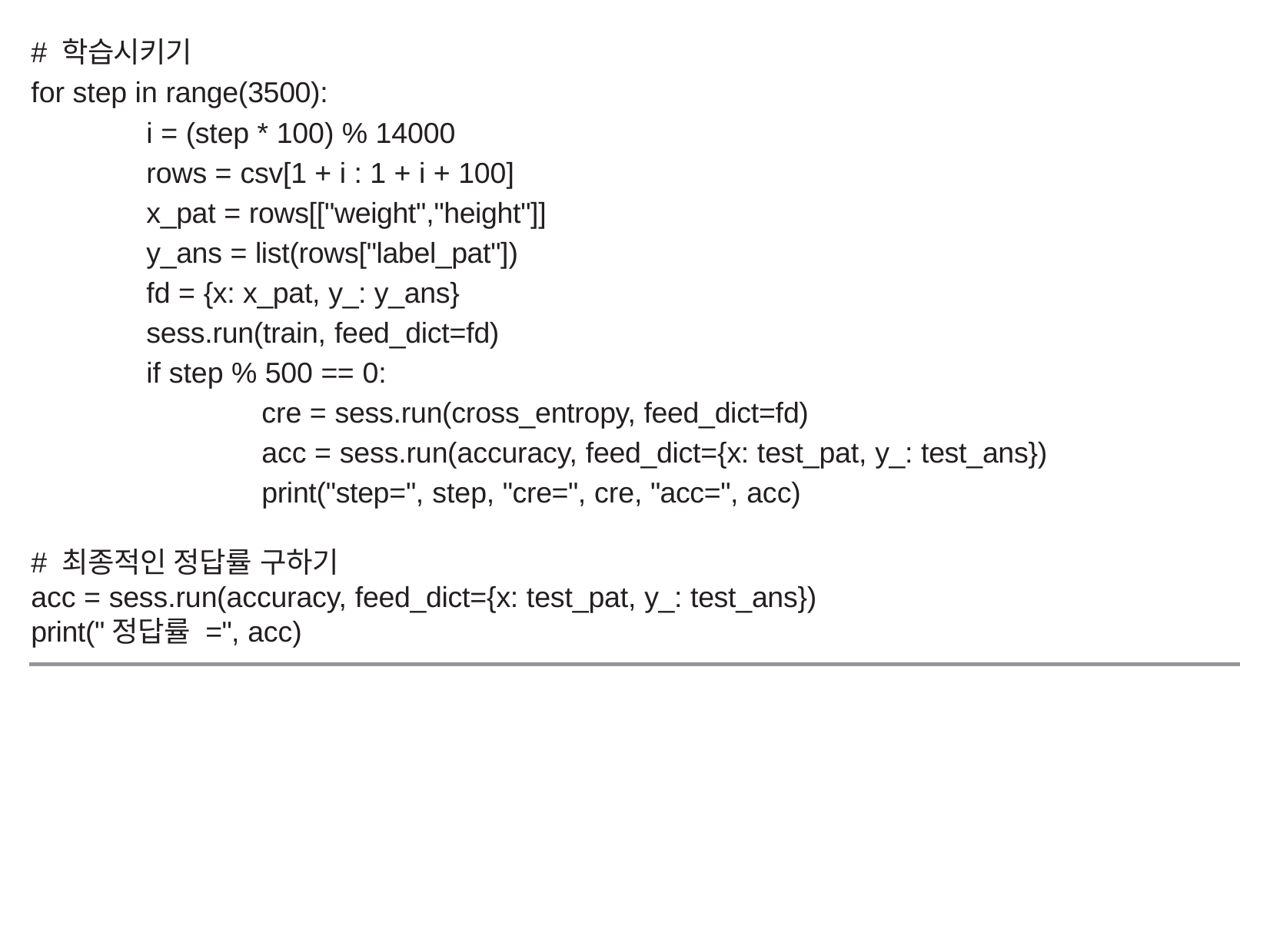

# 학습시키기
for step in range(3500):
	i = (step * 100) % 14000
	rows = csv[1 + i : 1 + i + 100]
	x_pat = rows[["weight","height"]]
	y_ans = list(rows["label_pat"])
	fd = {x: x_pat, y_: y_ans}
	sess.run(train, feed_dict=fd)
	if step % 500 == 0:
		cre = sess.run(cross_entropy, feed_dict=fd)
		acc = sess.run(accuracy, feed_dict={x: test_pat, y_: test_ans})
		print("step=", step, "cre=", cre, "acc=", acc)

# 최종적인 정답률 구하기
acc = sess.run(accuracy, feed_dict={x: test_pat, y_: test_ans})
print("정답률 =", acc)